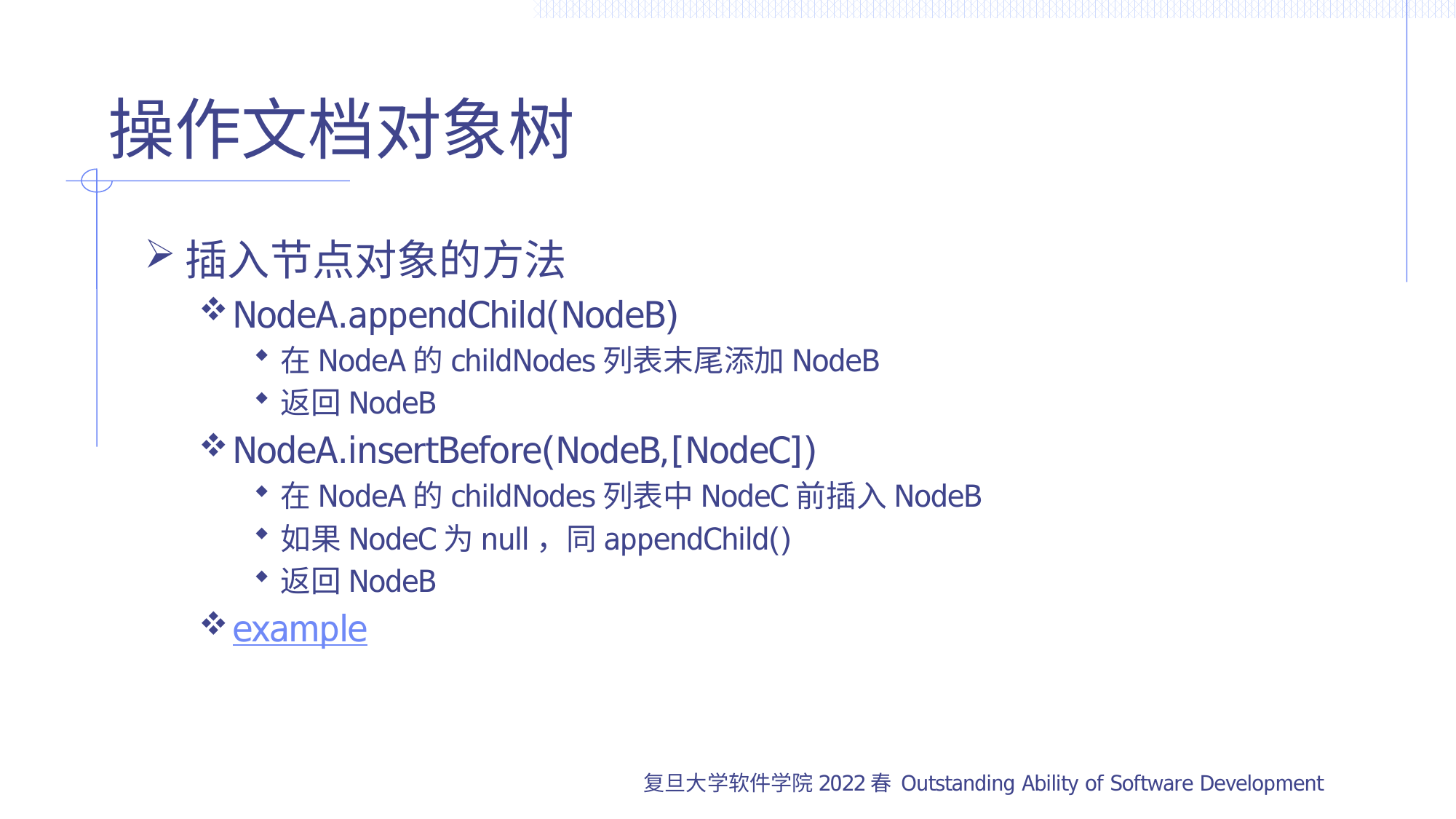

# 操作文档对象树
插入节点对象的方法
NodeA.appendChild(NodeB)
在NodeA的childNodes列表末尾添加NodeB
返回NodeB
NodeA.insertBefore(NodeB,[NodeC])
在NodeA的childNodes列表中NodeC前插入NodeB
如果NodeC为null，同appendChild()
返回NodeB
example